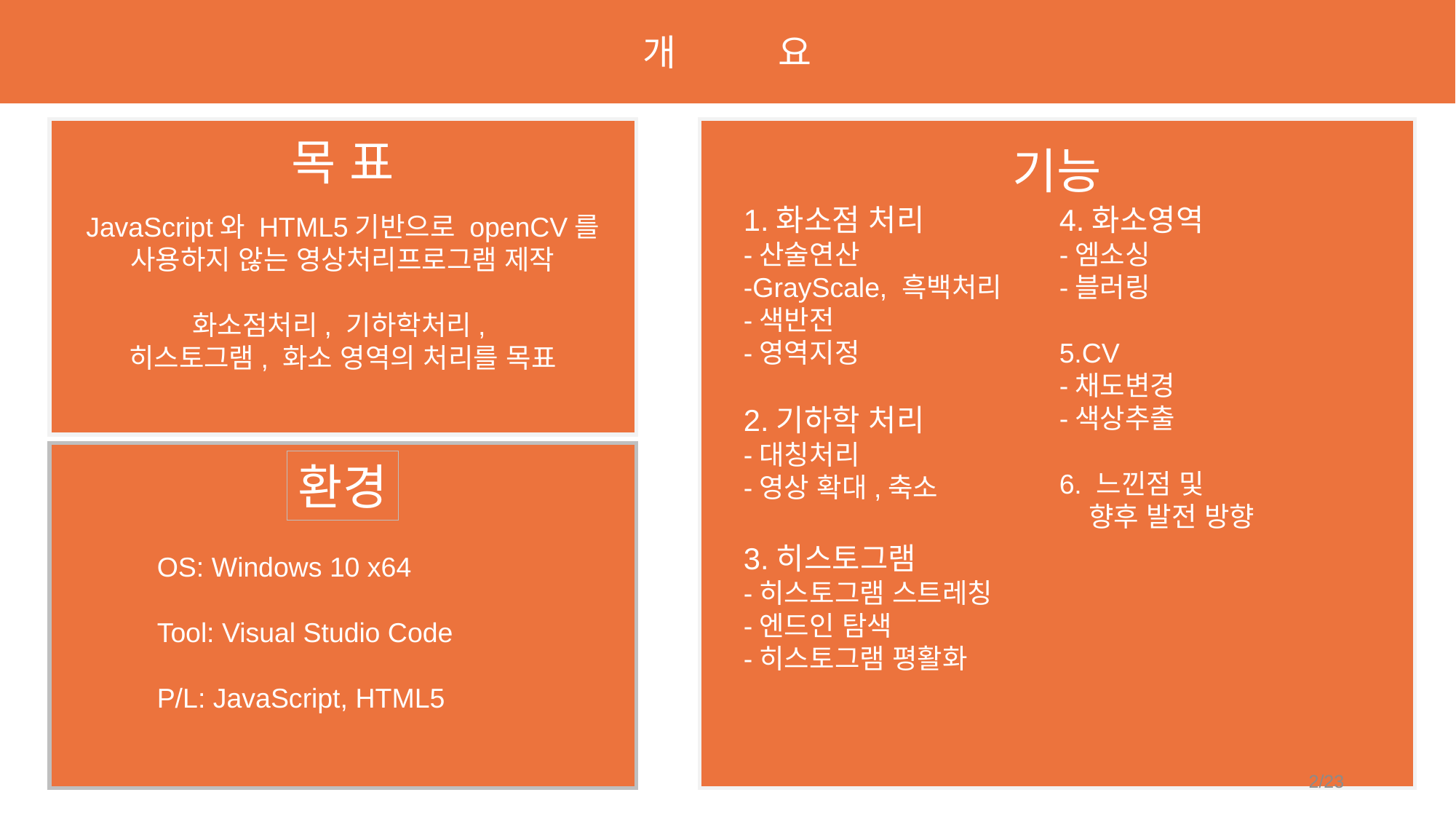

개          요

기능

목 표
1.화소점 처리
-산술연산
-GrayScale, 흑백처리
-색반전
-영역지정

2.기하학 처리
-대칭처리
-영상 확대,축소

3.히스토그램
-히스토그램 스트레칭
-엔드인 탐색
-히스토그램 평활화

4.화소영역
-엠소싱
-블러링

5.CV
-채도변경
-색상추출

6. 느낀점 및
   향후 발전 방향

JavaScript와 HTML5기반으로 openCV를
사용하지 않는 영상처리프로그램 제작

화소점처리, 기하학처리,
히스토그램, 화소 영역의 처리를 목표

환경
OS: Windows 10 x64

Tool: Visual Studio Code

P/L: JavaScript, HTML5
2/23